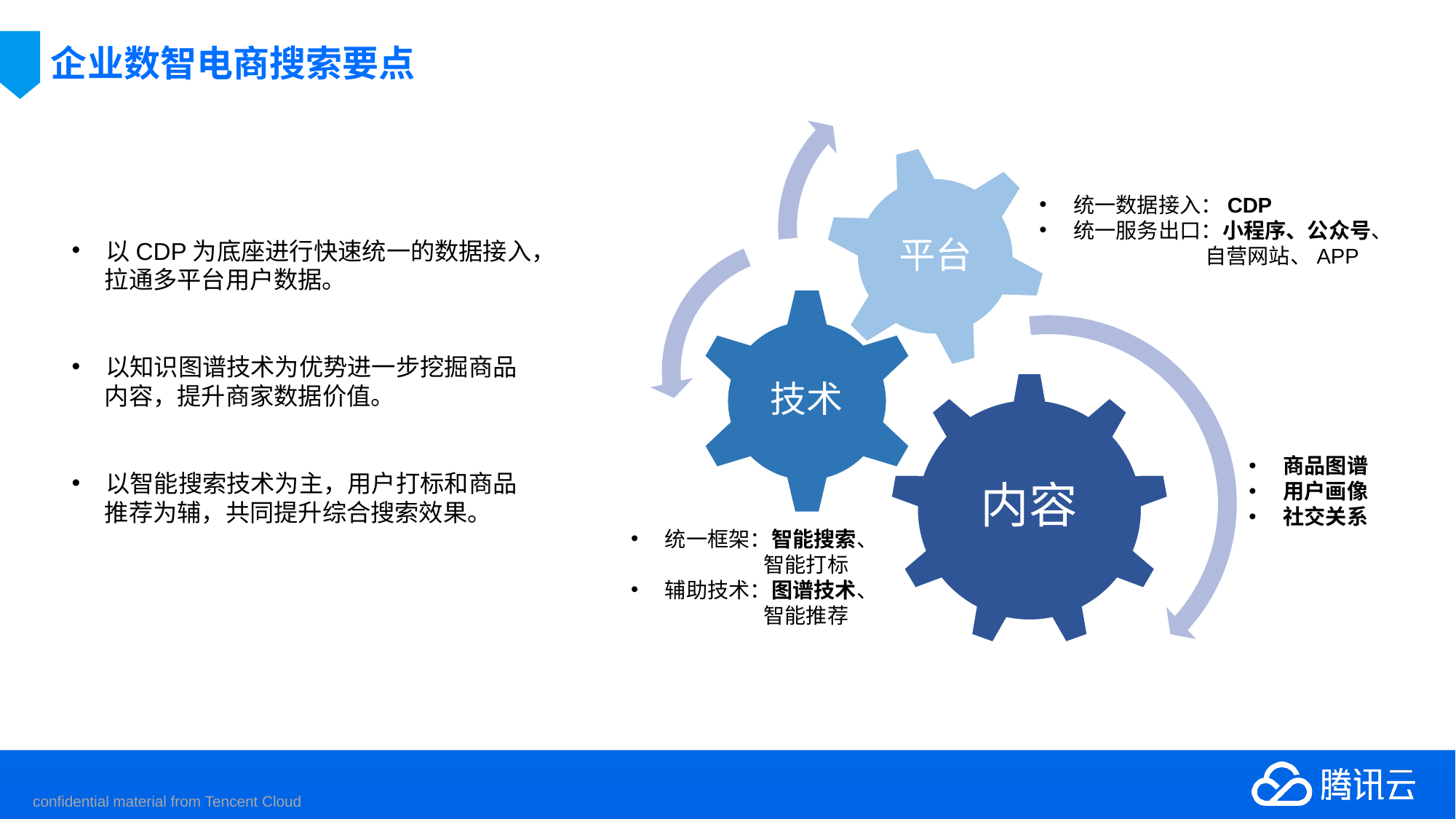

# 企业数智电商搜索要点
内容
技术
平台
统一数据接入：CDP
统一服务出口：小程序、公众号、
                                  自营网站、APP
以CDP为底座进行快速统一的数据接入，
     拉通多平台用户数据。

以知识图谱技术为优势进一步挖掘商品
     内容，提升商家数据价值。

以智能搜索技术为主，用户打标和商品
     推荐为辅，共同提升综合搜索效果。
商品图谱
用户画像
社交关系
统一框架：智能搜索、
                           智能打标
辅助技术：图谱技术、
                           智能推荐